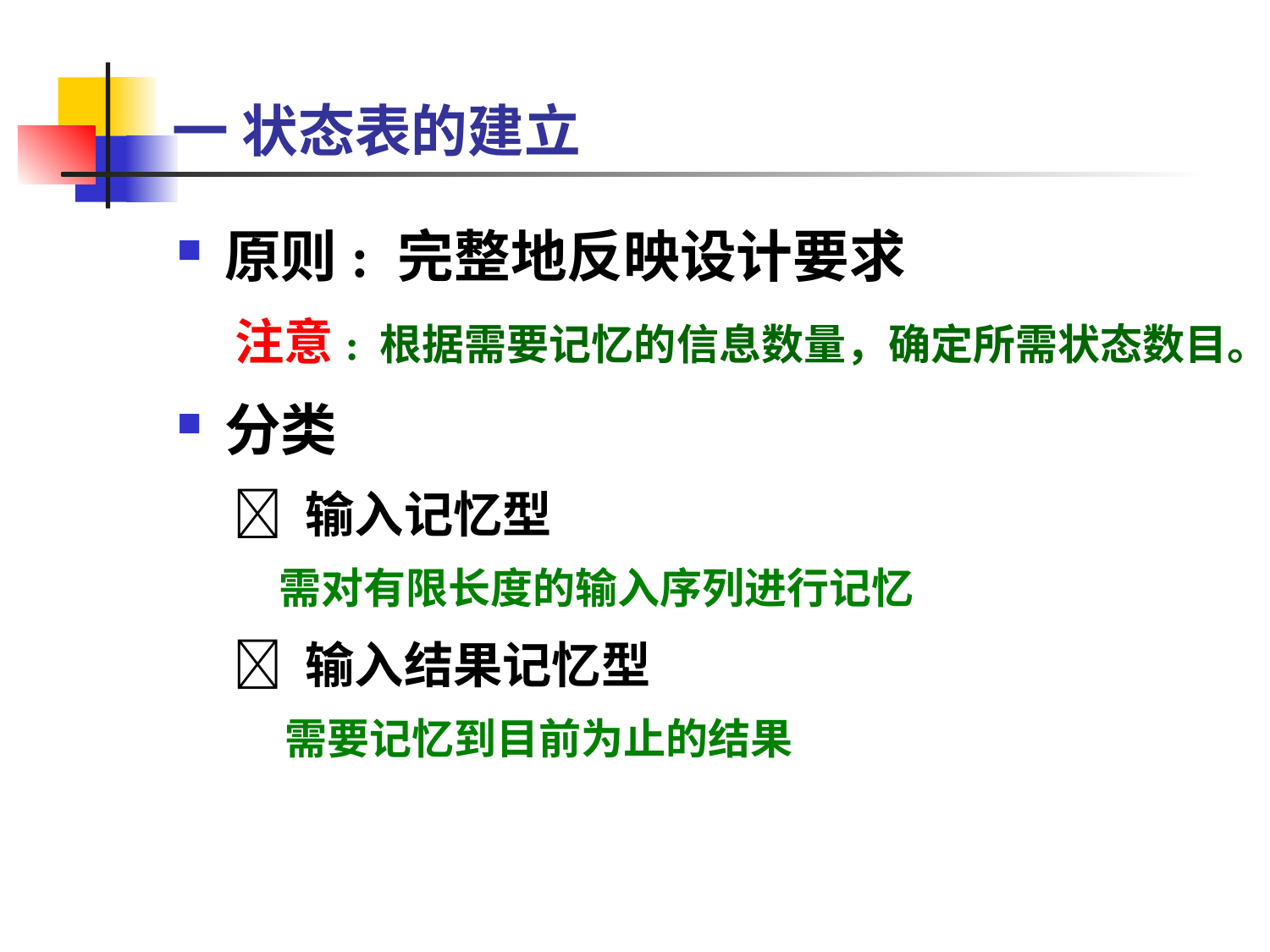

一 状态表的建立
原则: 完整地反映设计要求
     注意: 根据需要记忆的信息数量，确定所需状态数目。
分类
     • 输入记忆型
   需对有限长度的输入序列进行记忆
     • 输入结果记忆型
    需要记忆到目前为止的结果